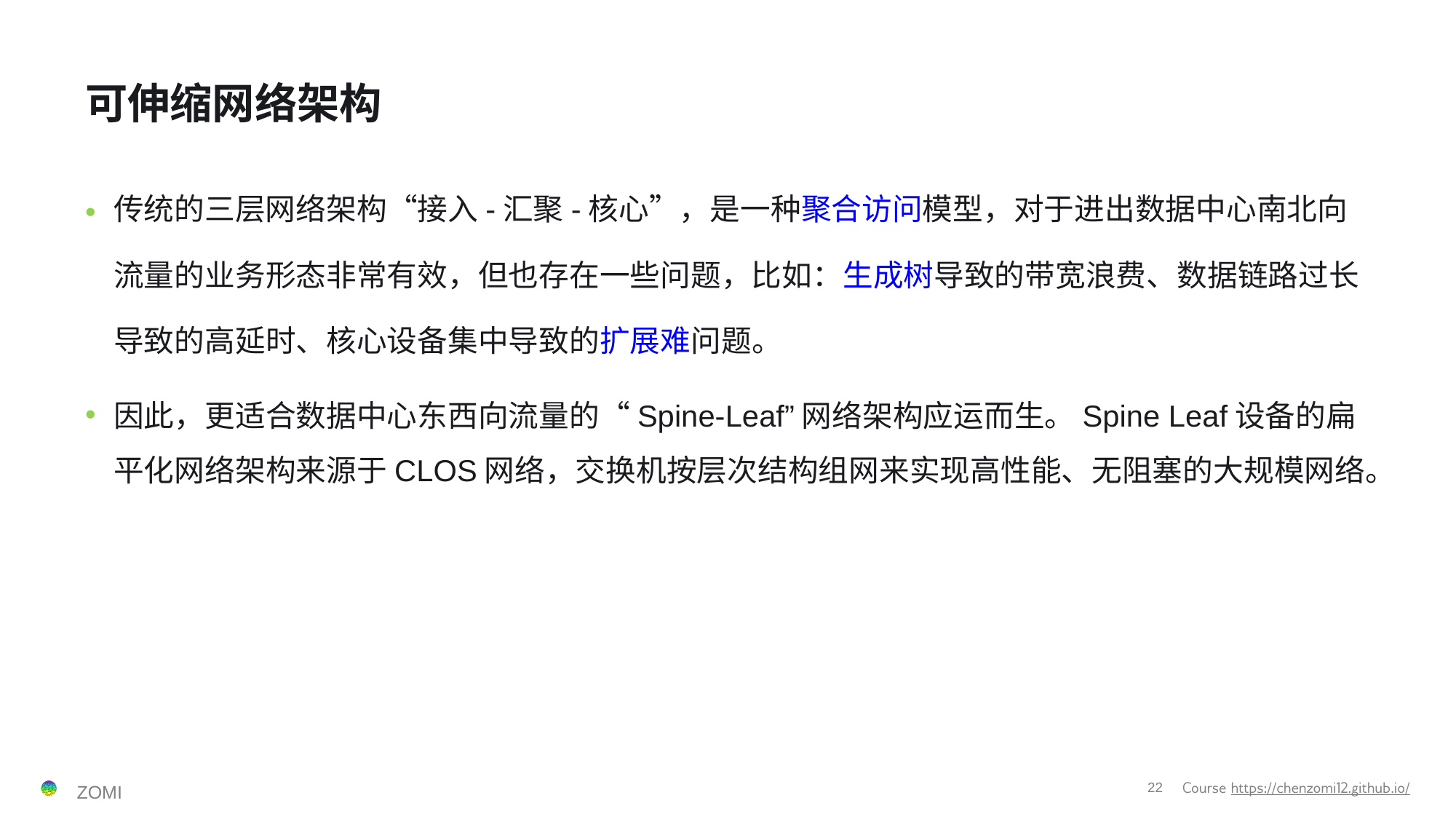

# 可伸缩网络架构
传统的三层网络架构“接入-汇聚-核心”，是一种聚合访问模型，对于进出数据中心南北向流量的业务形态非常有效，但也存在一些问题，比如：生成树导致的带宽浪费、数据链路过长导致的高延时、核心设备集中导致的扩展难问题。
因此，更适合数据中心东西向流量的“Spine-Leaf”网络架构应运而生。Spine Leaf设备的扁平化网络架构来源于CLOS网络，交换机按层次结构组网来实现高性能、无阻塞的大规模网络。